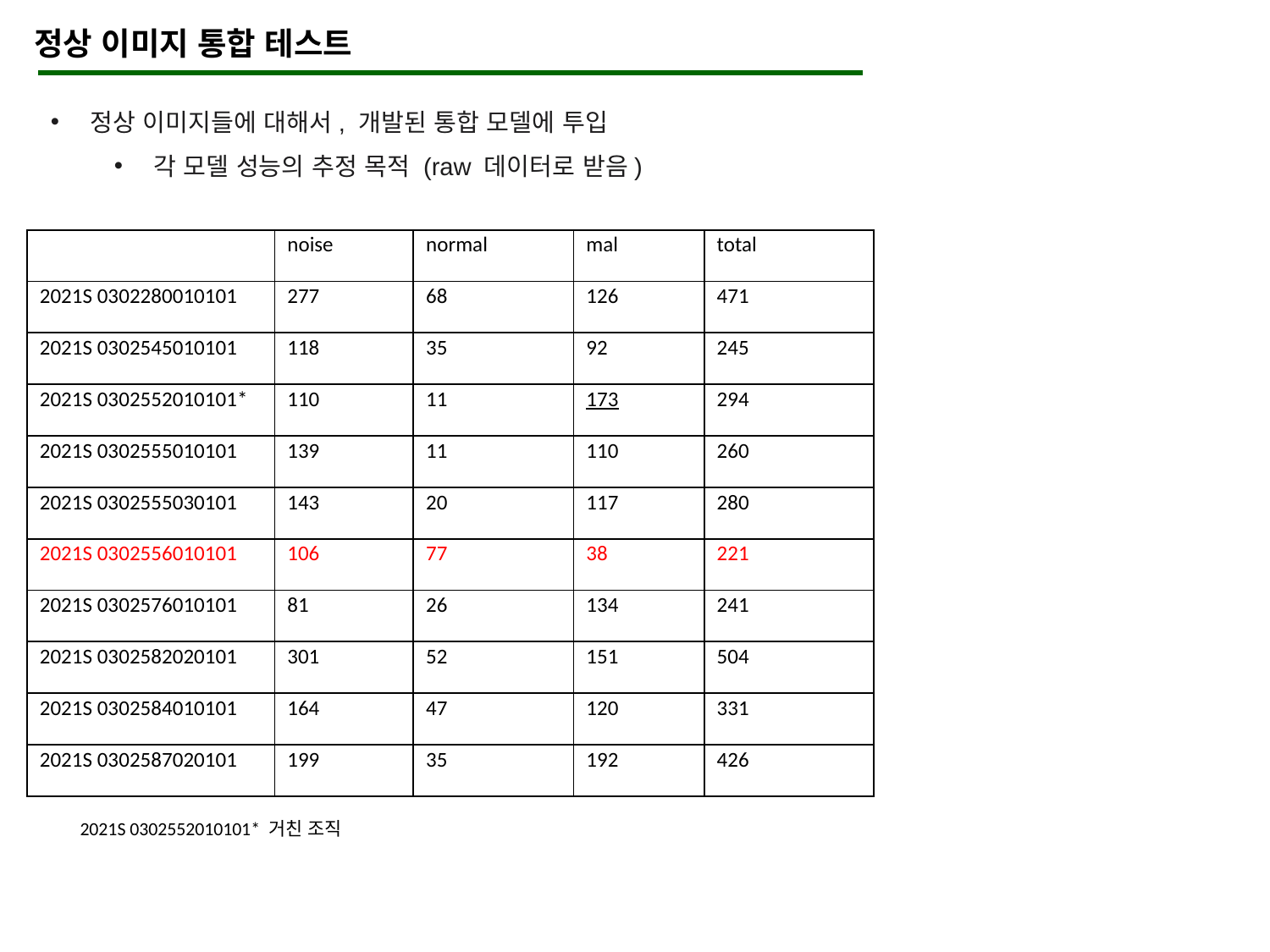

정상 이미지 통합 테스트
정상 이미지들에 대해서, 개발된 통합 모델에 투입
각 모델 성능의 추정 목적 (raw 데이터로 받음)
|  | noise | normal | mal | total |
| --- | --- | --- | --- | --- |
| 2021S 0302280010101 | 277 | 68 | 126 | 471 |
| 2021S 0302545010101 | 118 | 35 | 92 | 245 |
| 2021S 0302552010101\* | 110 | 11 | 173 | 294 |
| 2021S 0302555010101 | 139 | 11 | 110 | 260 |
| 2021S 0302555030101 | 143 | 20 | 117 | 280 |
| 2021S 0302556010101 | 106 | 77 | 38 | 221 |
| 2021S 0302576010101 | 81 | 26 | 134 | 241 |
| 2021S 0302582020101 | 301 | 52 | 151 | 504 |
| 2021S 0302584010101 | 164 | 47 | 120 | 331 |
| 2021S 0302587020101 | 199 | 35 | 192 | 426 |
2021S 0302552010101* 거친 조직